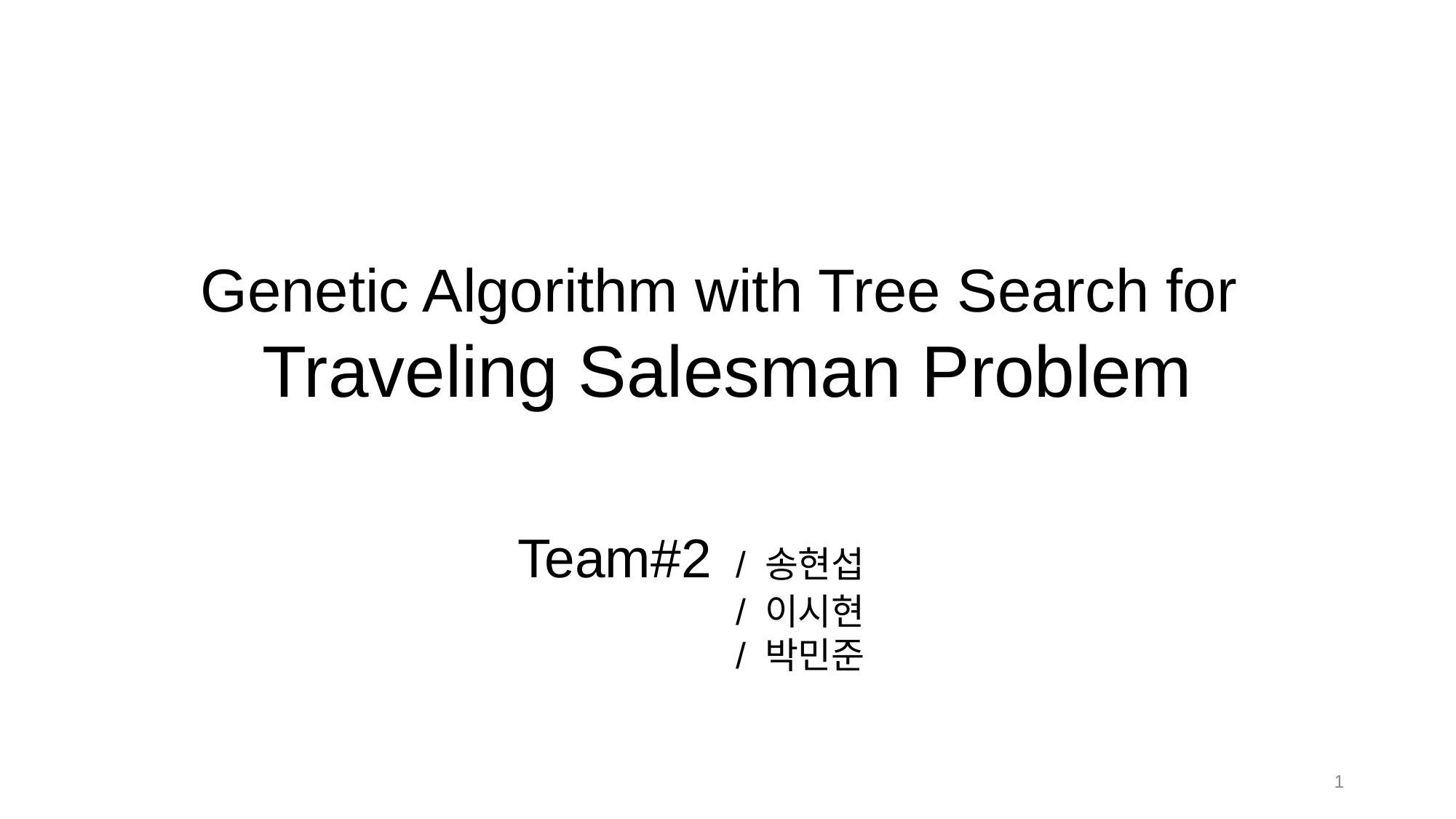

Genetic Algorithm with Tree Search for
Traveling Salesman Problem

Team#2 	/ 송현섭
		/ 이시현
		/ 박민준
1